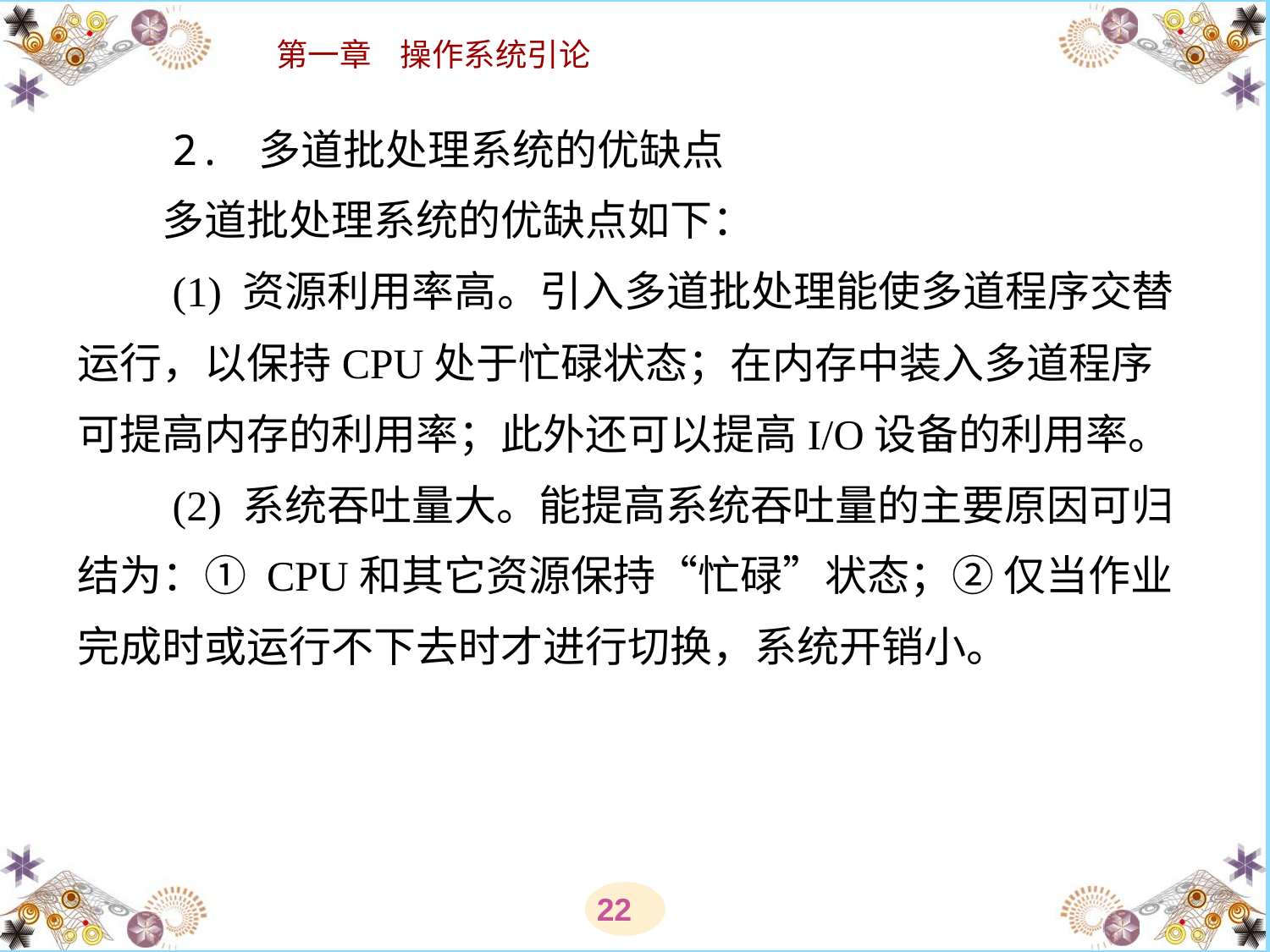

# 2. 多道批处理系统的优缺点 　　多道批处理系统的优缺点如下： 　　(1) 资源利用率高。引入多道批处理能使多道程序交替运行，以保持CPU处于忙碌状态；在内存中装入多道程序可提高内存的利用率；此外还可以提高I/O设备的利用率。 　　(2) 系统吞吐量大。能提高系统吞吐量的主要原因可归结为：① CPU和其它资源保持“忙碌”状态；② 仅当作业完成时或运行不下去时才进行切换，系统开销小。